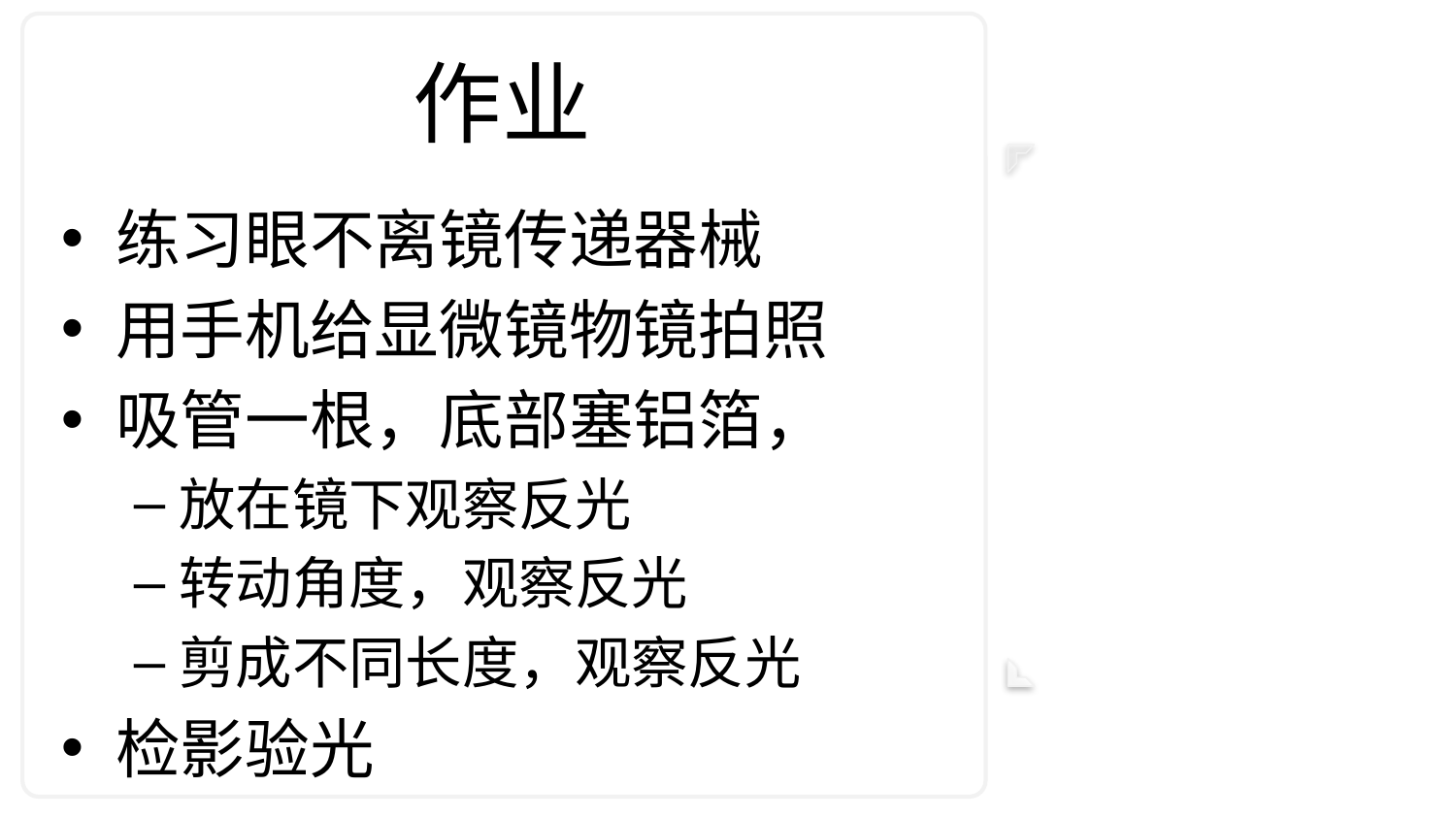

# 作业
练习眼不离镜传递器械
用手机给显微镜物镜拍照
吸管一根，底部塞铝箔，
放在镜下观察反光
转动角度，观察反光
剪成不同长度，观察反光
检影验光